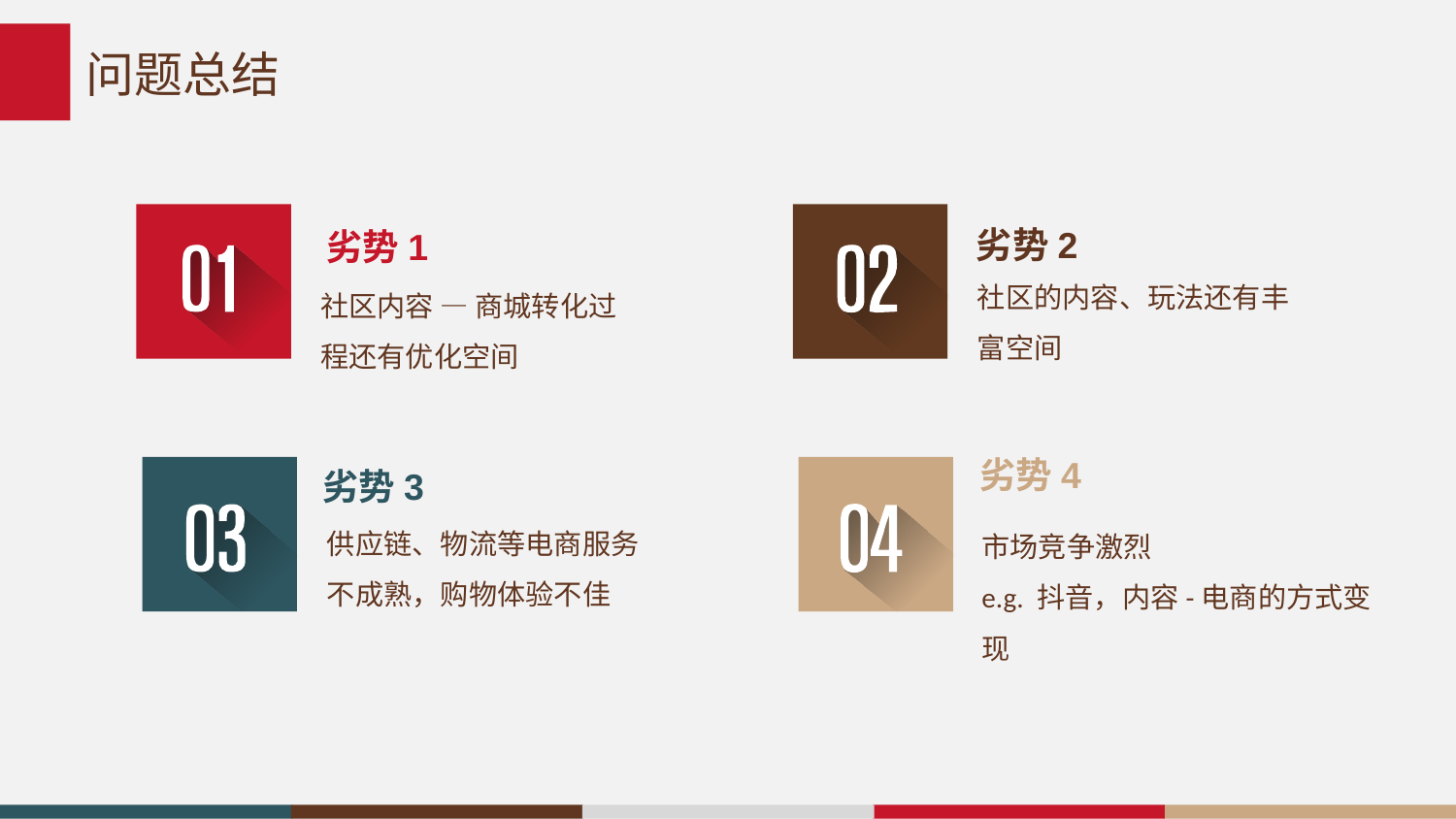

# 问题总结

劣势2
劣势1
社区的内容、玩法还有丰富空间
社区内容 — 商城转化过程还有优化空间
劣势4

劣势3

供应链、物流等电商服务不成熟，购物体验不佳
市场竞争激烈
e.g. 抖音，内容-电商的方式变现